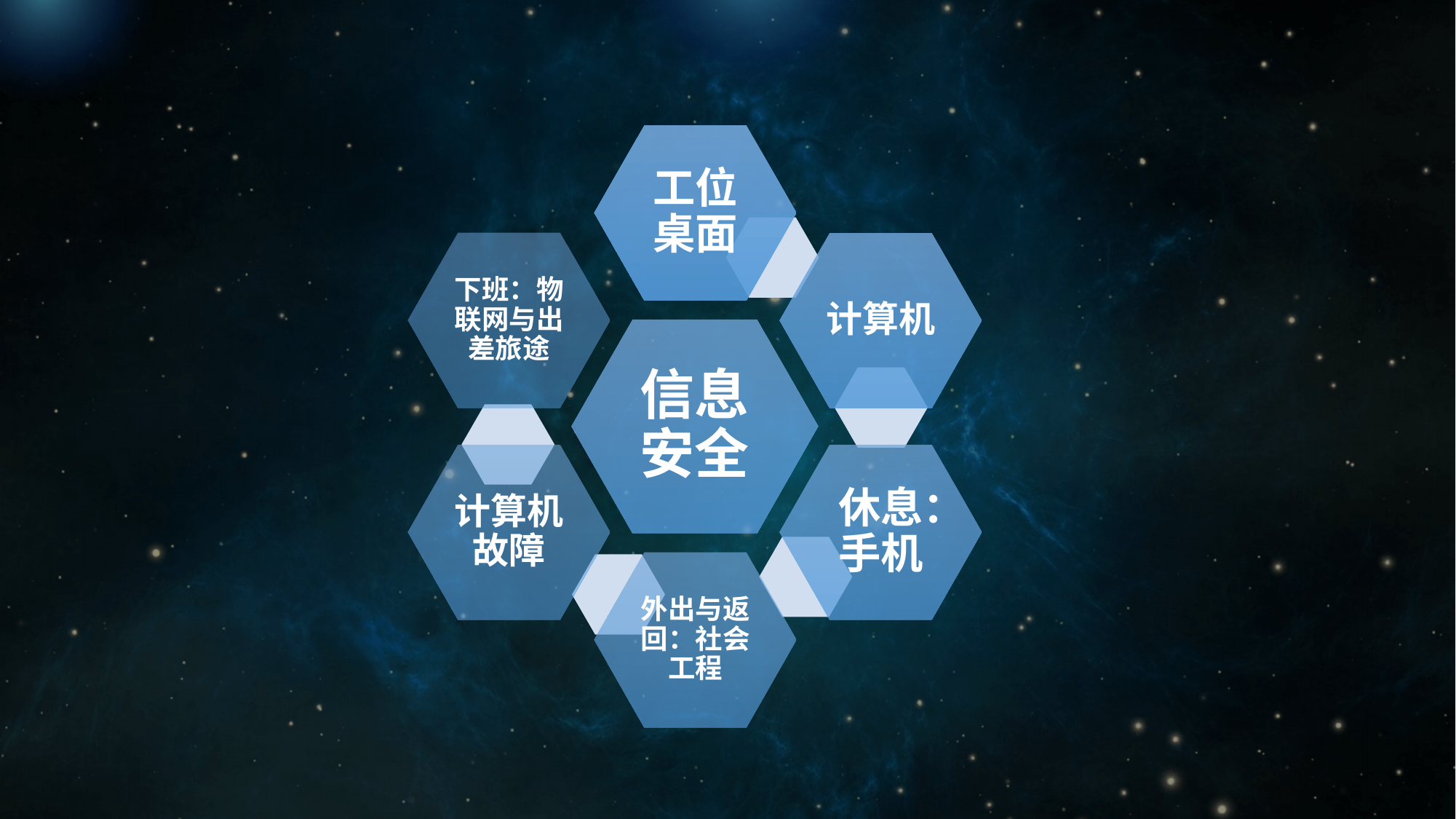

信息安全
工位桌面
计算机
休息：手机
外出与返回：社会工程
计算机故障
下班：物联网与出差旅途